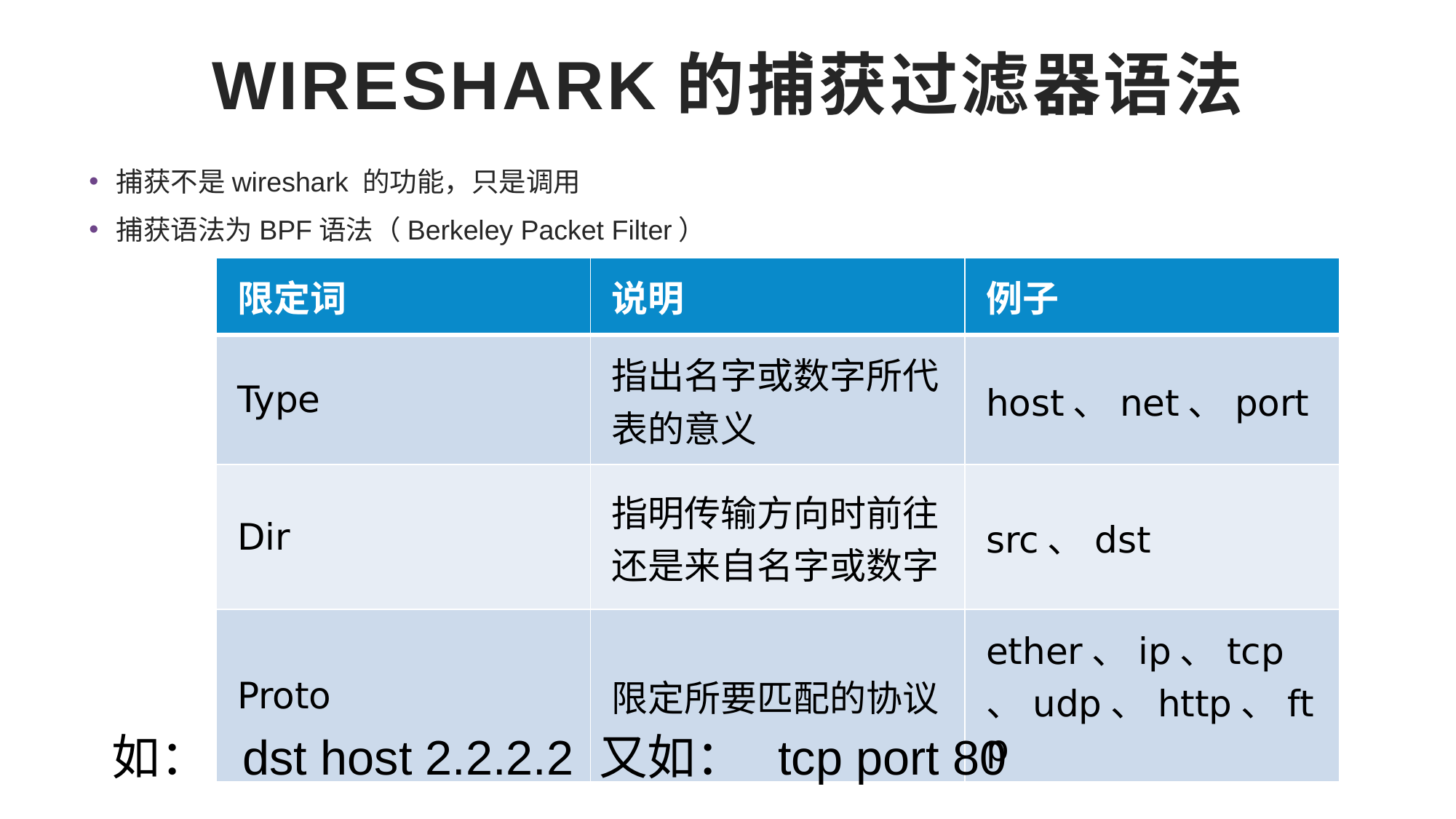

# Wireshark的捕获过滤器语法
捕获不是wireshark 的功能，只是调用
捕获语法为BPF语法（Berkeley Packet Filter）
| 限定词 | 说明 | 例子 |
| --- | --- | --- |
| Type | 指出名字或数字所代表的意义 | host、net、port |
| Dir | 指明传输方向时前往还是来自名字或数字 | src、dst |
| Proto | 限定所要匹配的协议 | ether、ip、tcp、udp、http、ftp |
如：  dst host 2.2.2.2 又如：  tcp port 80